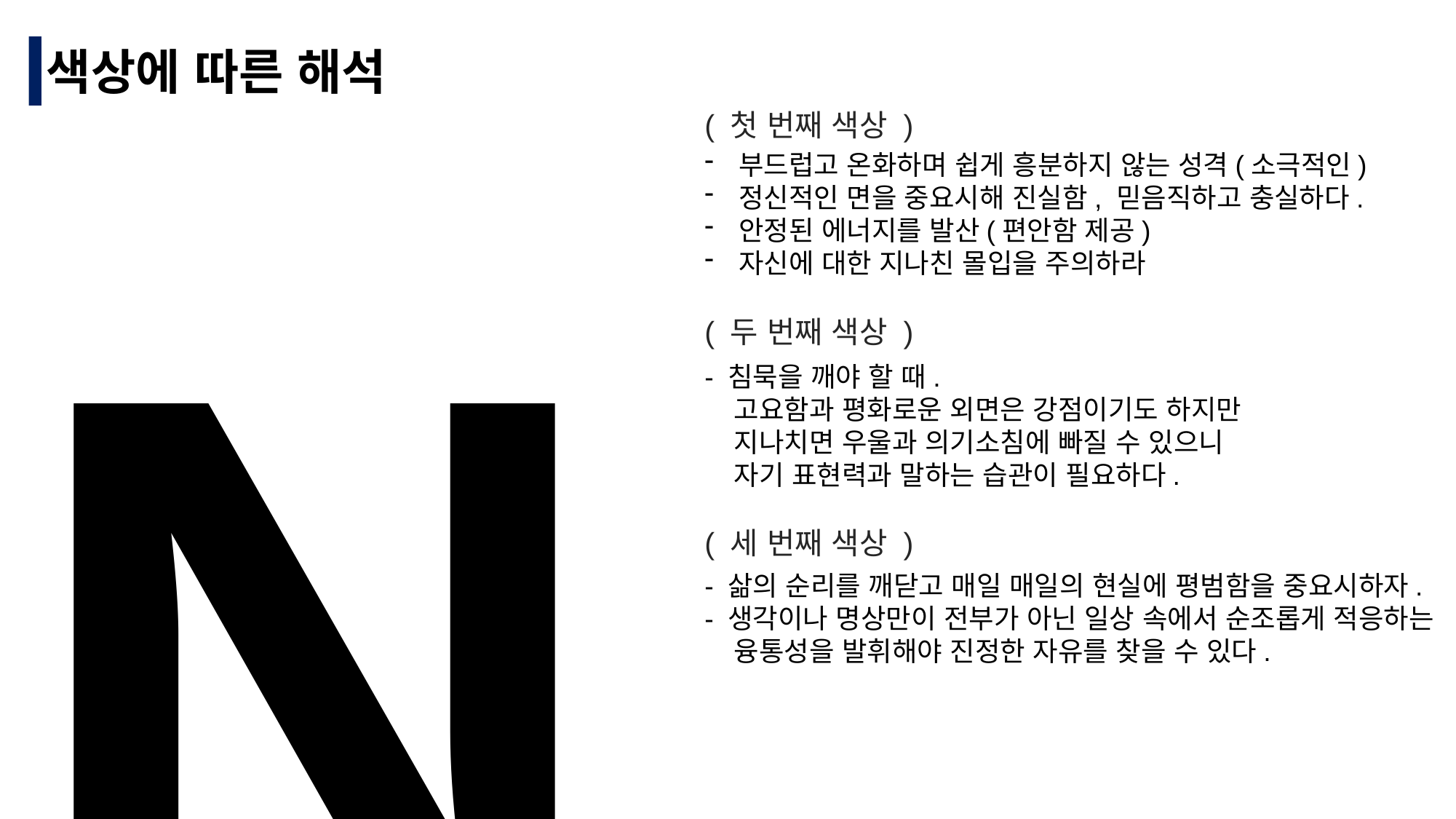

색상에 따른 해석

( 첫 번째 색상 )

부드럽고 온화하며 쉽게 흥분하지 않는 성격(소극적인)
정신적인 면을 중요시해 진실함, 믿음직하고 충실하다.
안정된 에너지를 발산(편안함 제공)
자신에 대한 지나친 몰입을 주의하라
N
( 두 번째 색상 )

- 침묵을 깨야 할 때.
   고요함과 평화로운 외면은 강점이기도 하지만
   지나치면 우울과 의기소침에 빠질 수 있으니
   자기 표현력과 말하는 습관이 필요하다.

( 세 번째 색상 )

- 삶의 순리를 깨닫고 매일 매일의 현실에 평범함을 중요시하자.
- 생각이나 명상만이 전부가 아닌 일상 속에서 순조롭게 적응하는
   융통성을 발휘해야 진정한 자유를 찾을 수 있다.